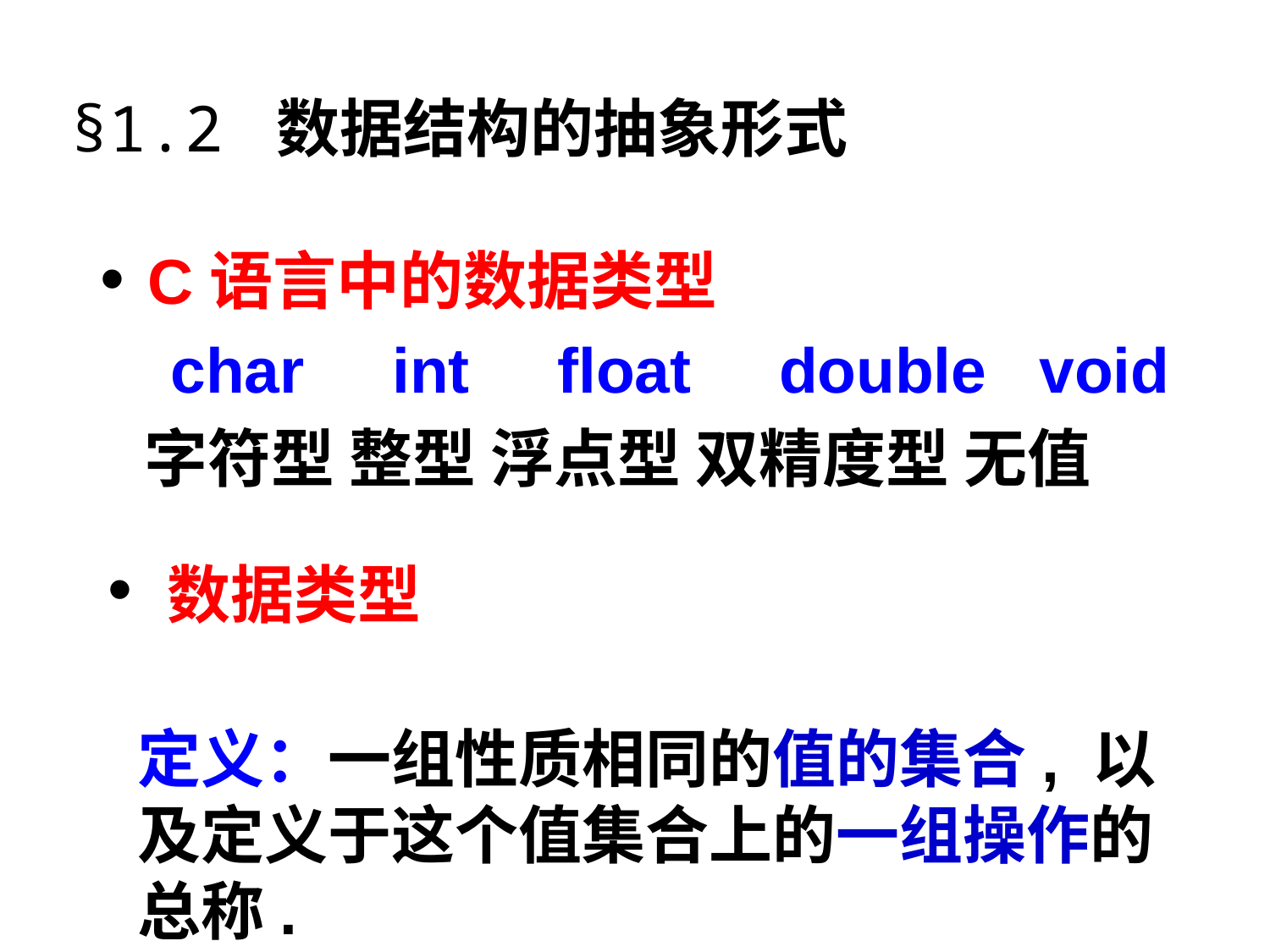

§1.2 数据结构的抽象形式
C语言中的数据类型
    char     int     float     double   void
  字符型 整型 浮点型 双精度型 无值
 数据类型
定义：一组性质相同的值的集合, 以及定义于这个值集合上的一组操作的总称.